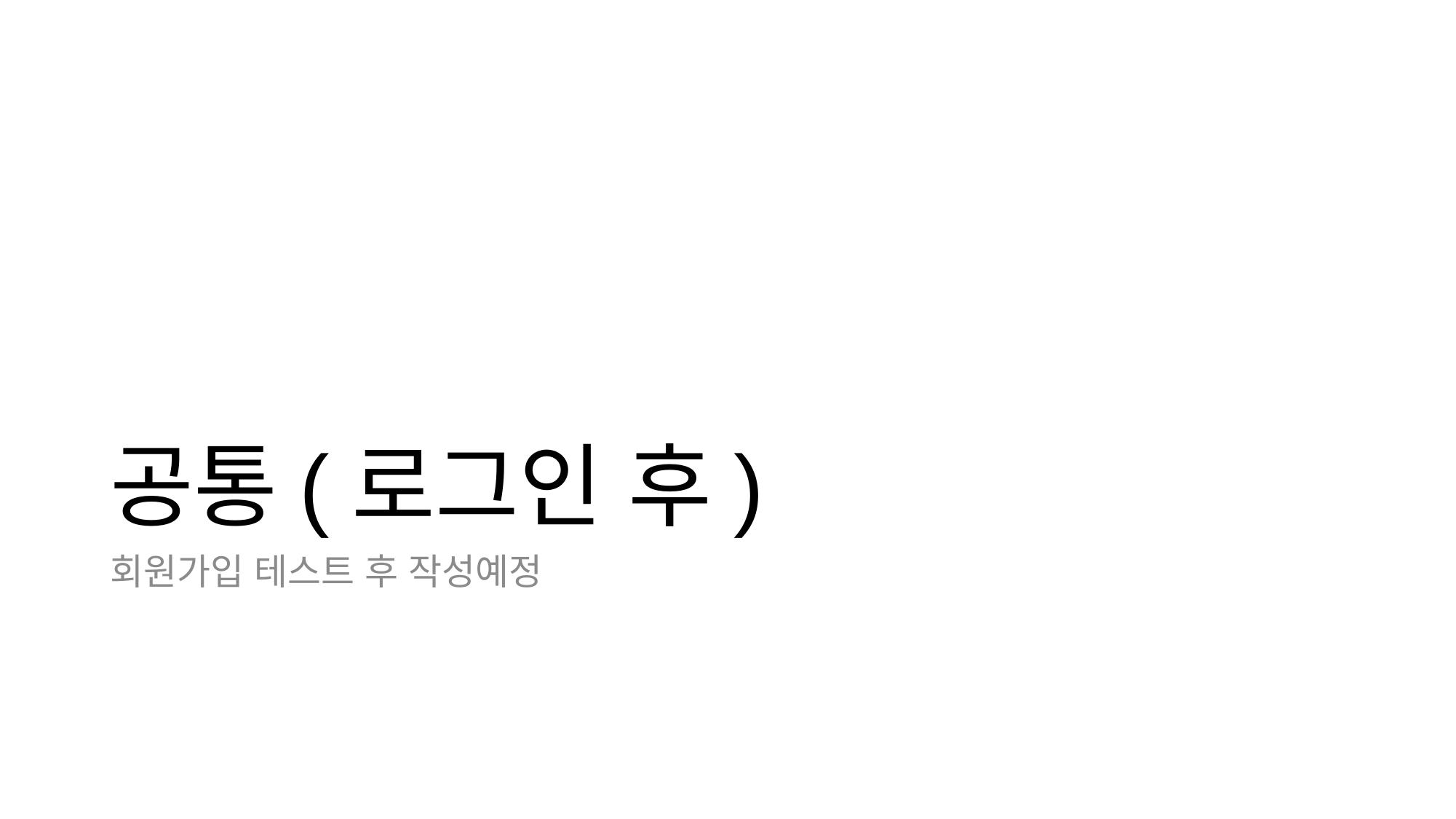

# 공통(로그인 후)
회원가입 테스트 후 작성예정